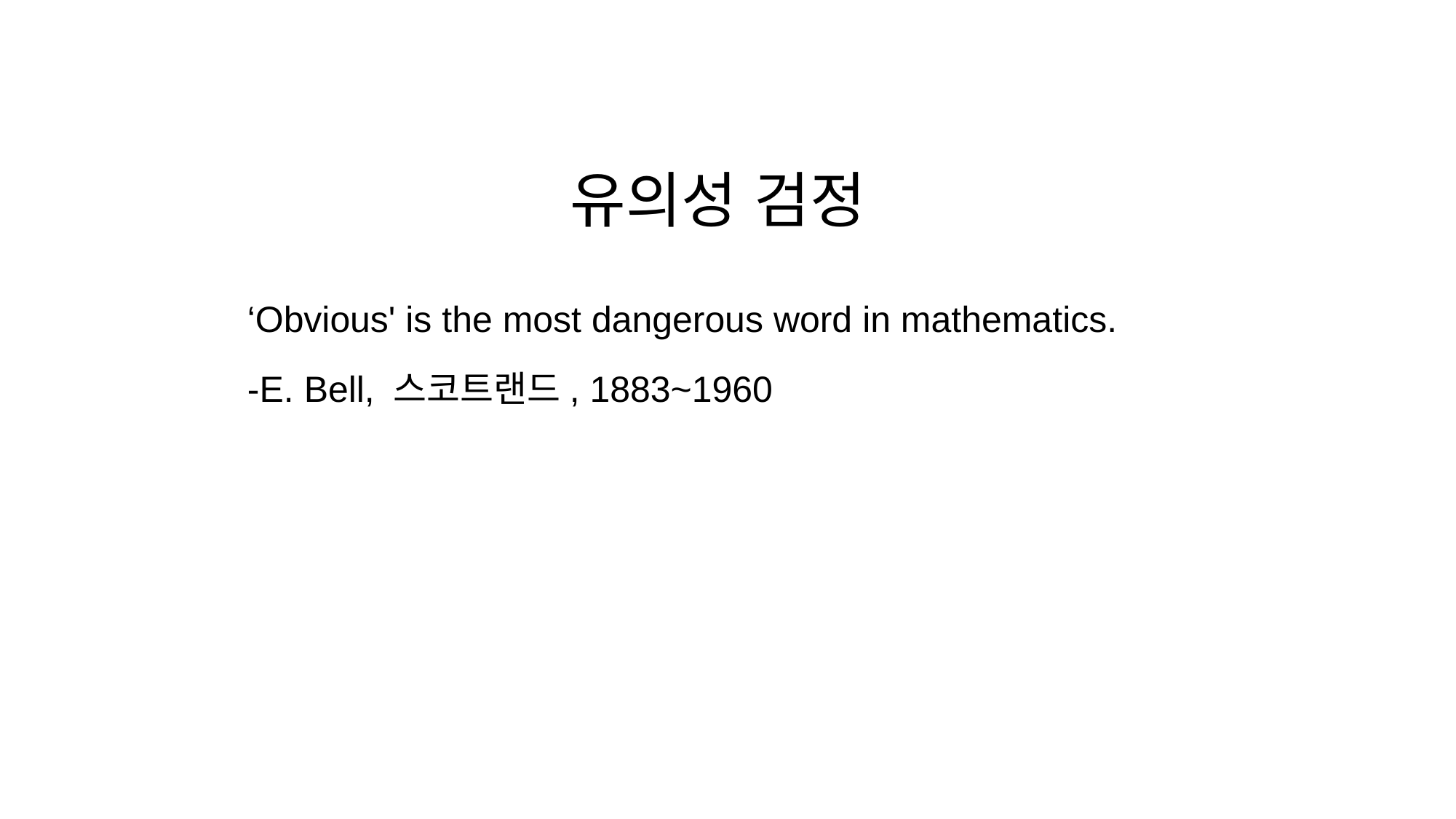

# 유의성 검정
‘Obvious' is the most dangerous word in mathematics.
-E. Bell, 스코트랜드, 1883~1960